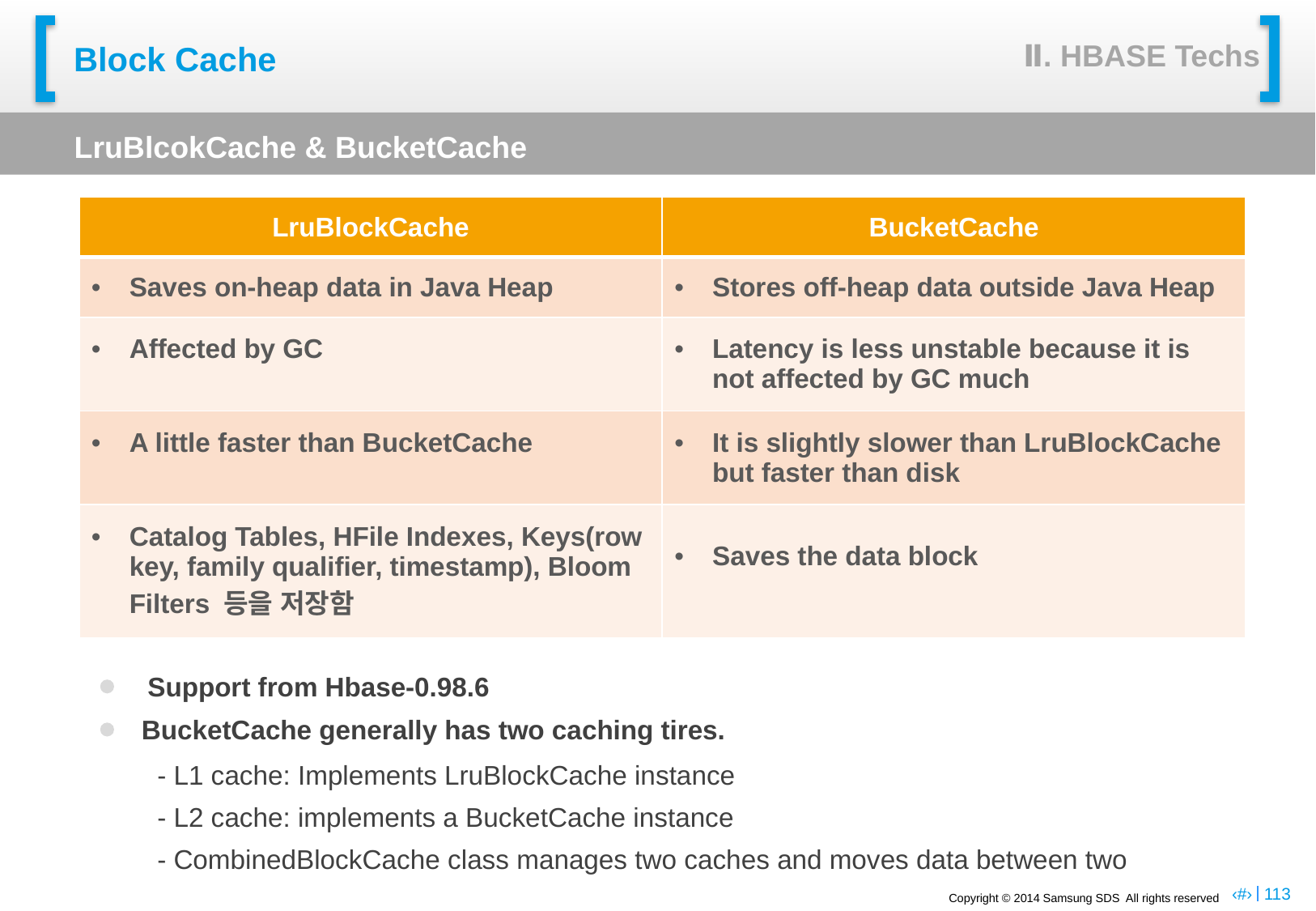

Ⅱ. HBASE Techs
# Block Cache

LruBlcokCache & BucketCache
| LruBlockCache | BucketCache |
| --- | --- |
| Saves on-heap data in Java Heap | Stores off-heap data outside Java Heap |
| Affected by GC | Latency is less unstable because it is not affected by GC much |
| A little faster than BucketCache | It is slightly slower than LruBlockCache but faster than disk |
| Catalog Tables, HFile Indexes, Keys(row key, family qualifier, timestamp), Bloom Filters 등을 저장함 | Saves the data block |
Support from Hbase-0.98.6

BucketCache generally has two caching tires.

- L1 cache: Implements LruBlockCache instance
- L2 cache: implements a BucketCache instance
- CombinedBlockCache class manages two caches and moves data between two